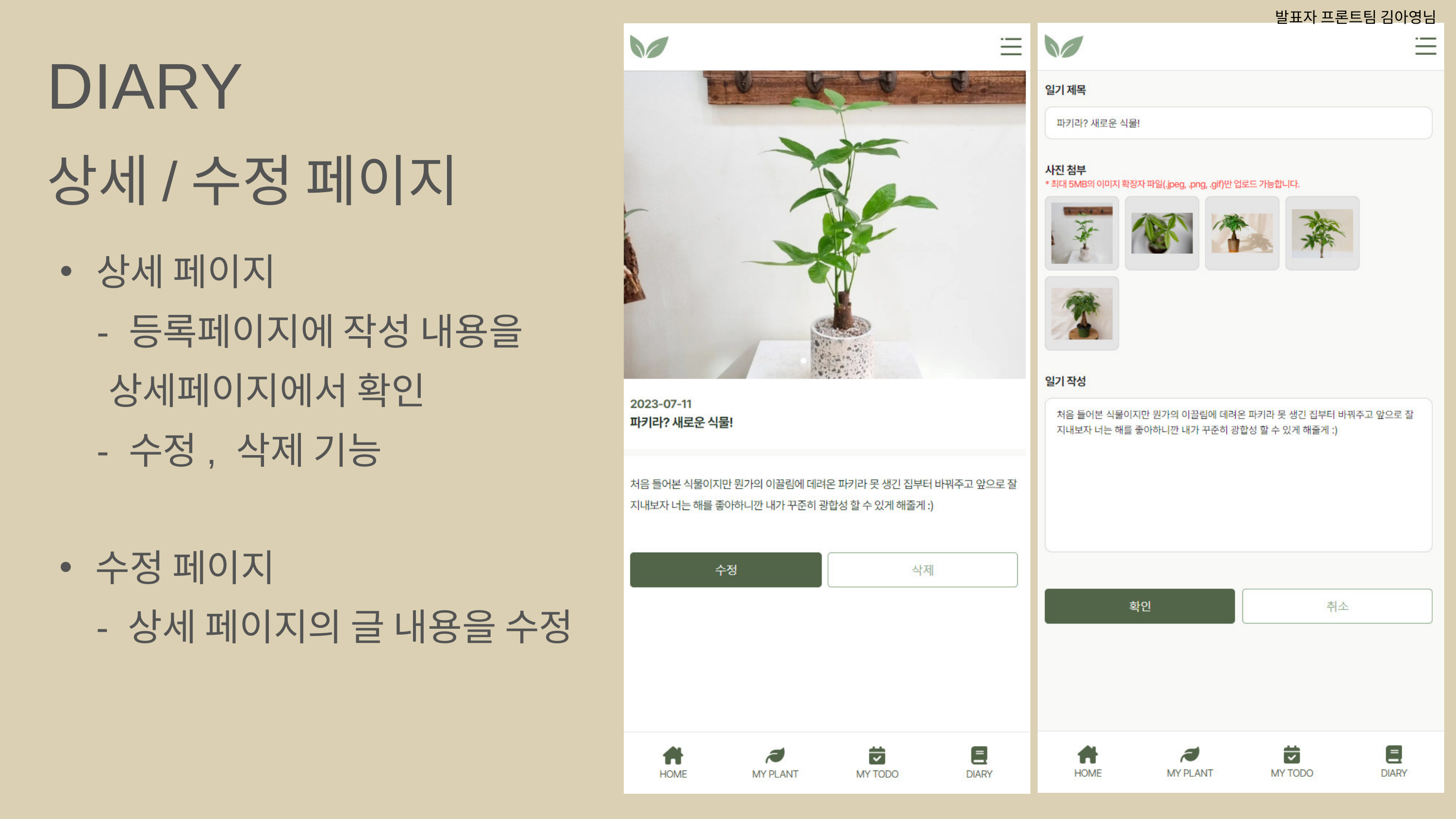

발표자 프론트팀 김아영님

DIARY
상세/수정 페이지
상세 페이지
       - 등록페이지에 작성 내용을
         상세페이지에서 확인
       - 수정, 삭제 기능
수정 페이지
       - 상세 페이지의 글 내용을 수정